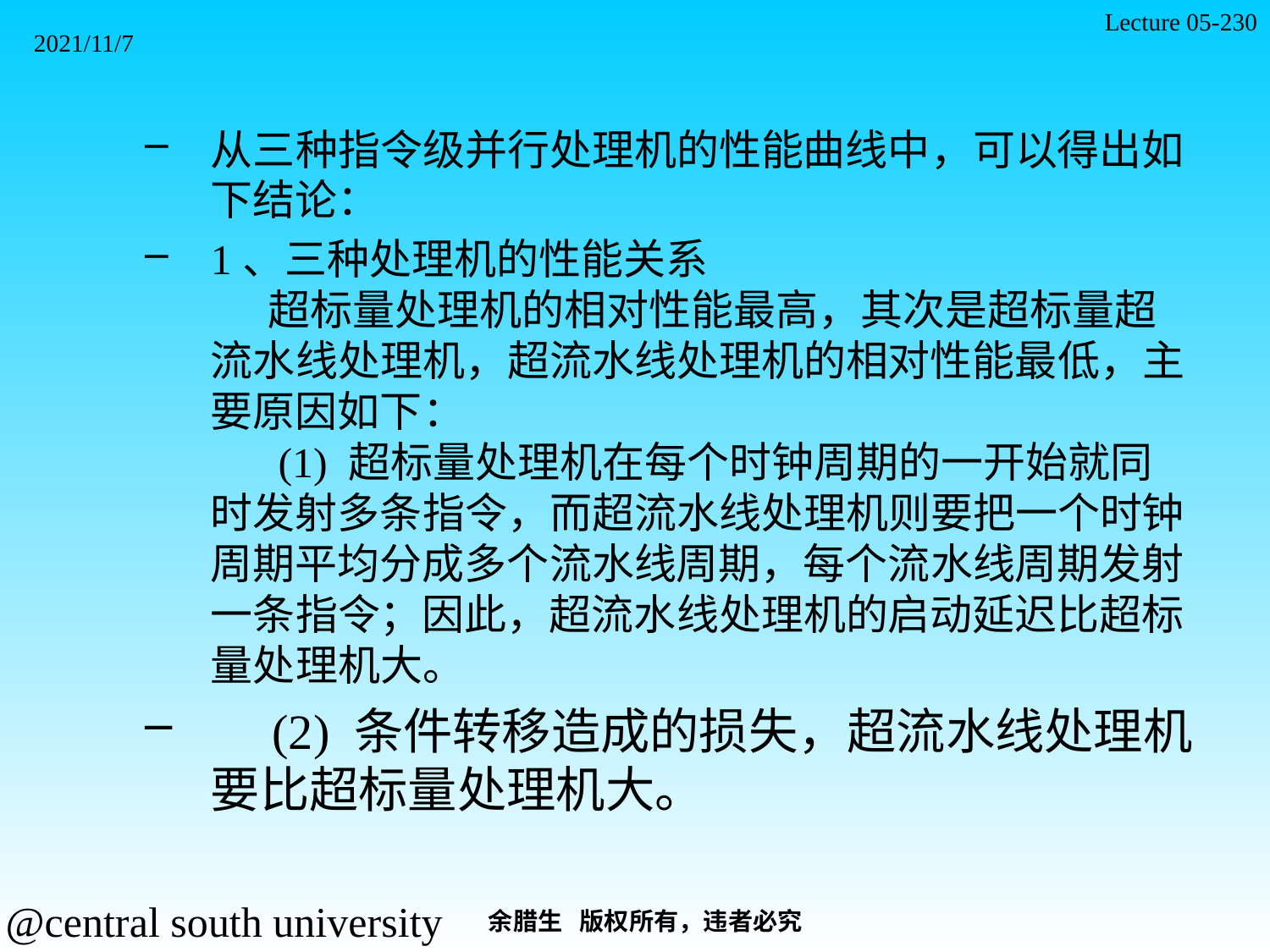

Lecture 05-230
2021/11/7
从三种指令级并行处理机的性能曲线中，可以得出如下结论：
1、三种处理机的性能关系
      超标量处理机的相对性能最高，其次是超标量超流水线处理机，超流水线处理机的相对性能最低，主要原因如下：
      (1) 超标量处理机在每个时钟周期的一开始就同时发射多条指令，而超流水线处理机则要把一个时钟周期平均分成多个流水线周期，每个流水线周期发射一条指令；因此，超流水线处理机的启动延迟比超标量处理机大。
     (2) 条件转移造成的损失，超流水线处理机要比超标量处理机大。
余腊生   版权所有，违者必究